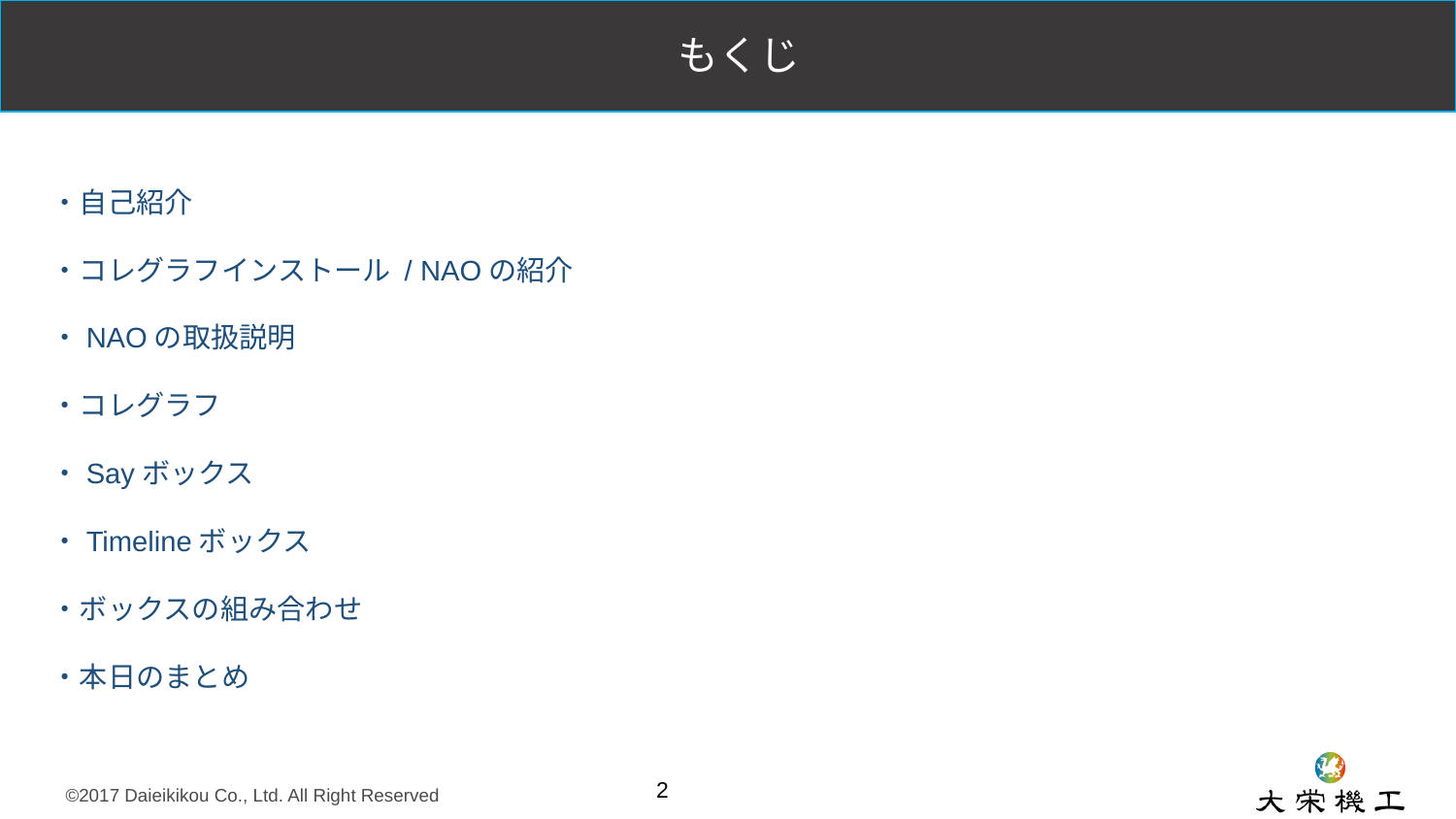

もくじ
・自己紹介
・コレグラフインストール / NAOの紹介
・NAOの取扱説明
・コレグラフ
・Sayボックス
・Timelineボックス
・ボックスの組み合わせ
・本日のまとめ
2